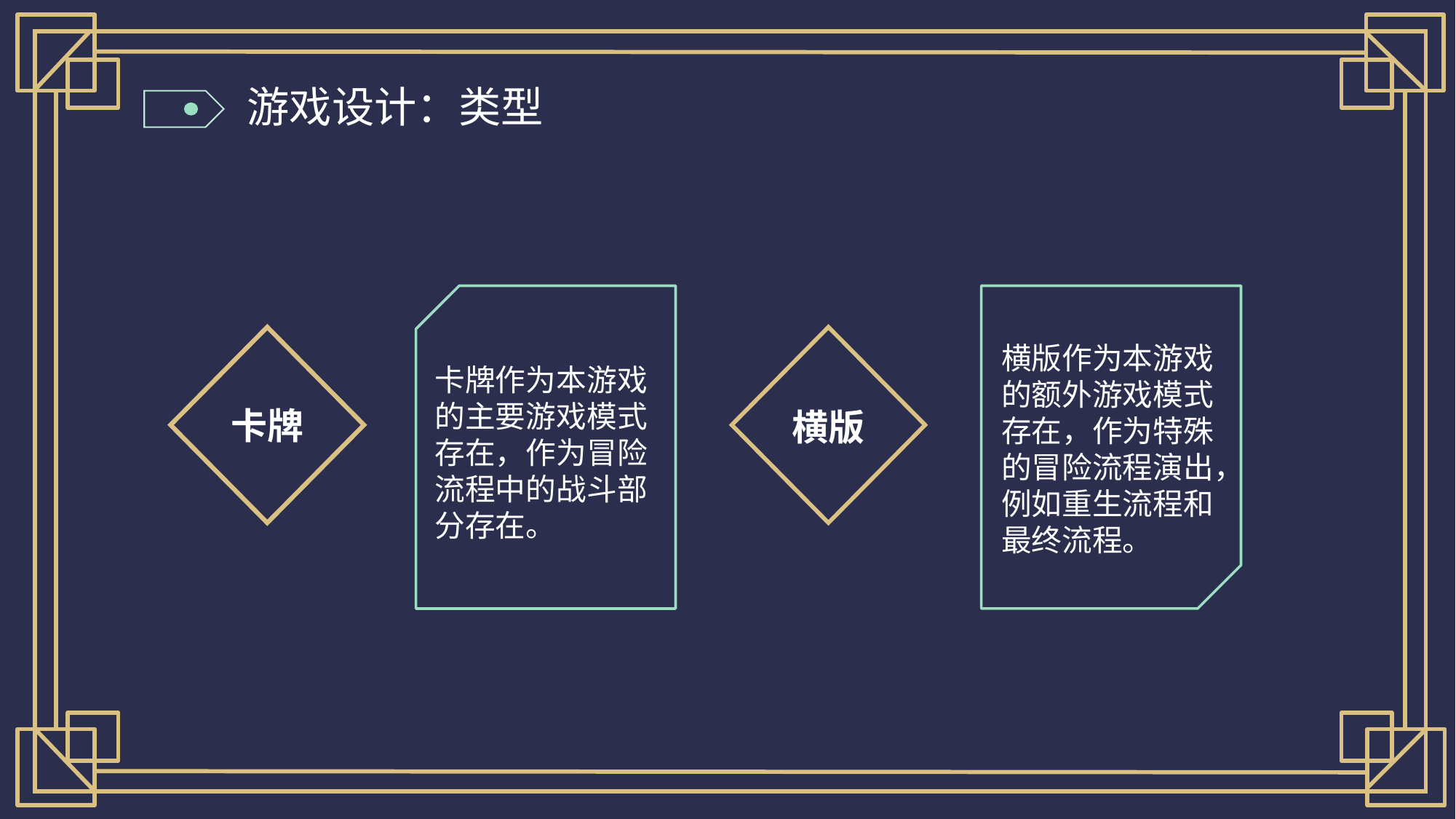

游戏设计：类型

横版作为本游戏的额外游戏模式存在，作为特殊的冒险流程演出，例如重生流程和最终流程。
卡牌作为本游戏的主要游戏模式存在，作为冒险流程中的战斗部分存在。
卡牌
横版